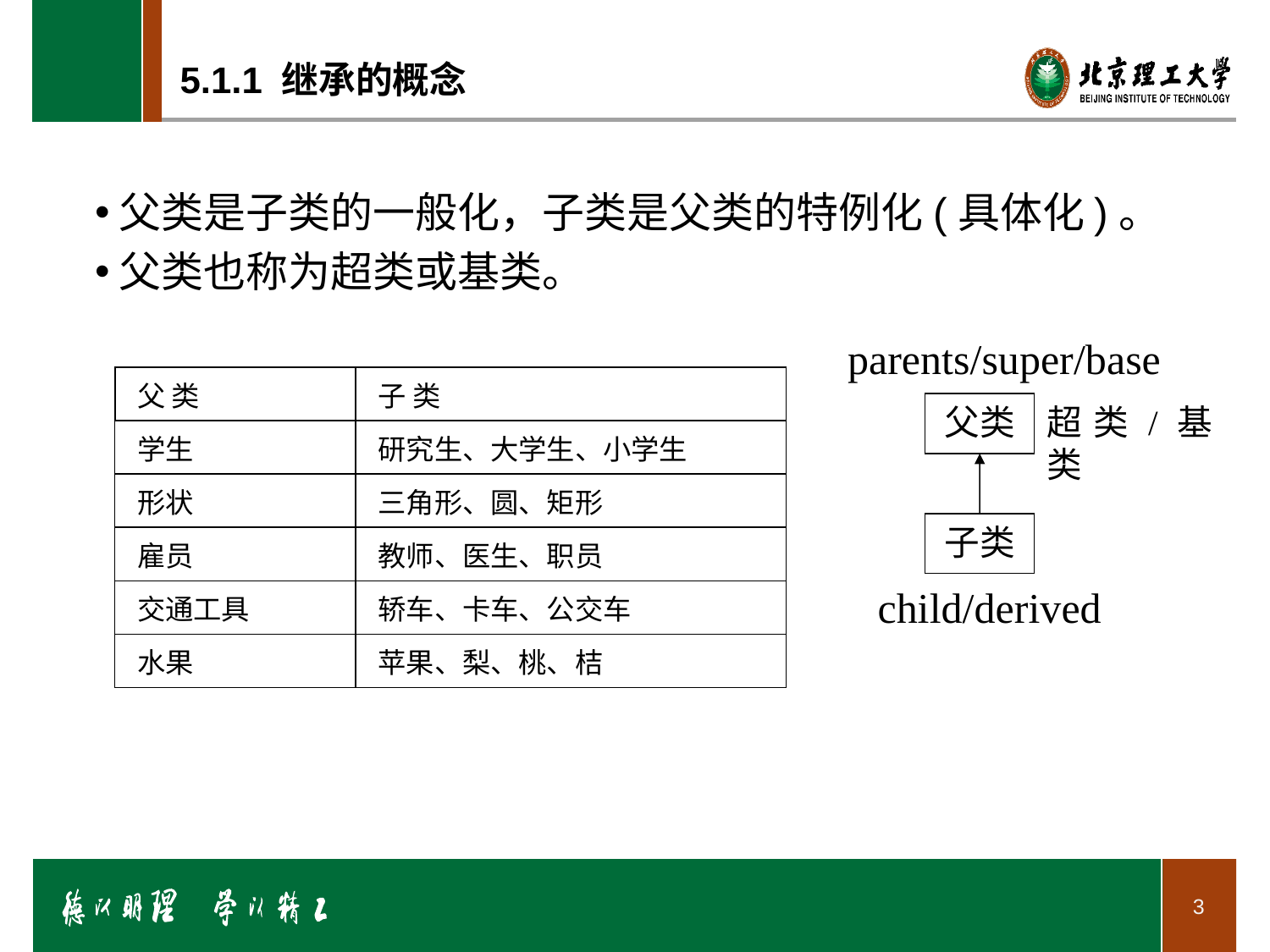

# 5.1.1 继承的概念
父类是子类的一般化，子类是父类的特例化(具体化)。
父类也称为超类或基类。

parents/super/base
| 父 类 | 子 类 |
| --- | --- |
| 学生 | 研究生、大学生、小学生 |
| 形状 | 三角形、圆、矩形 |
| 雇员 | 教师、医生、职员 |
| 交通工具 | 轿车、卡车、公交车 |
| 水果 | 苹果、梨、桃、桔 |
父类

超类/基类

子类

child/derived